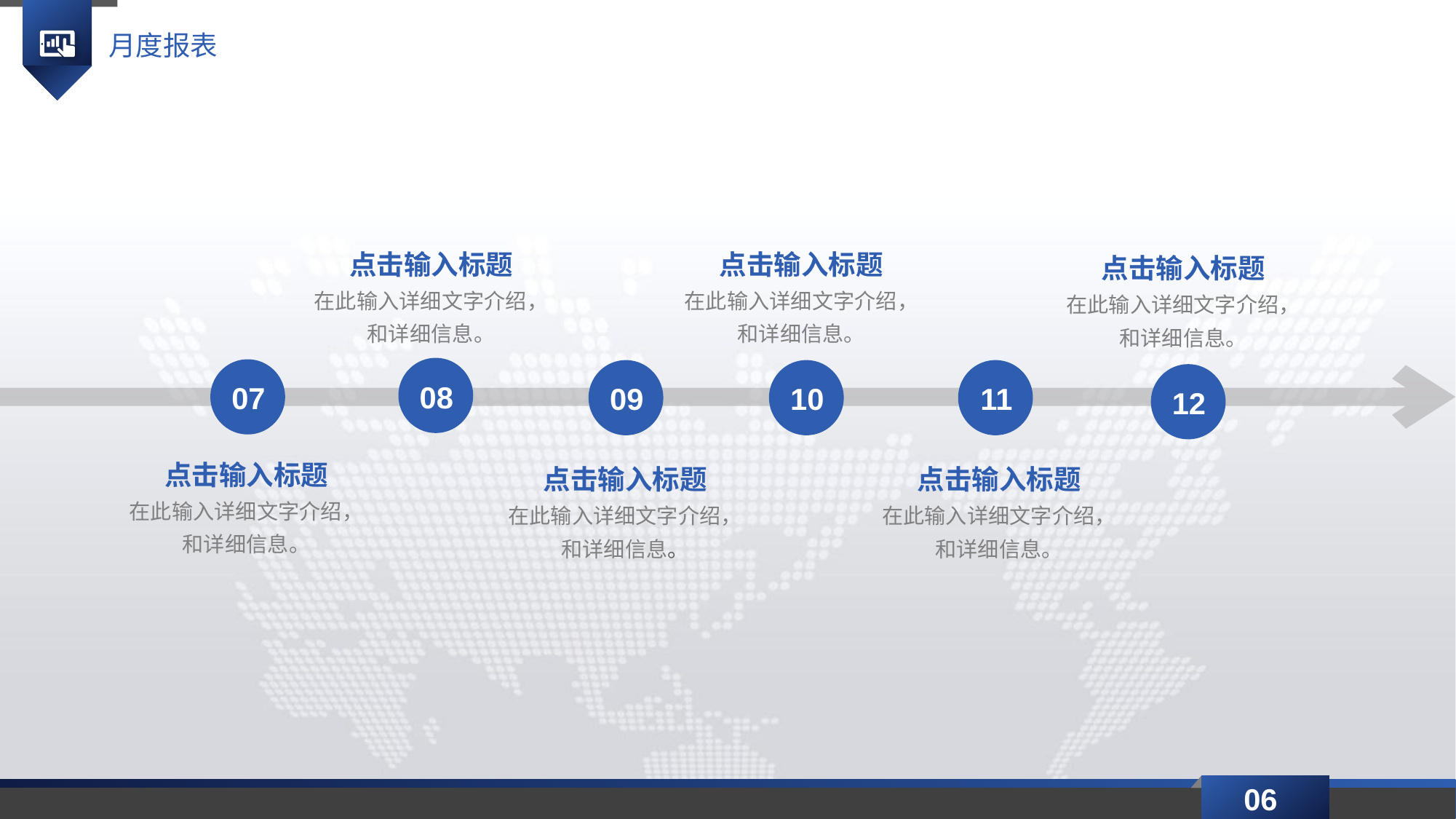

月度报表

点击输入标题
在此输入详细文字介绍，
和详细信息。
点击输入标题
在此输入详细文字介绍，
和详细信息。
点击输入标题
在此输入详细文字介绍，
和详细信息。

08

07

09

10

11

12
点击输入标题
在此输入详细文字介绍，
和详细信息。
点击输入标题
在此输入详细文字介绍，
和详细信息。
点击输入标题
在此输入详细文字介绍，
和详细信息。

06

延时符